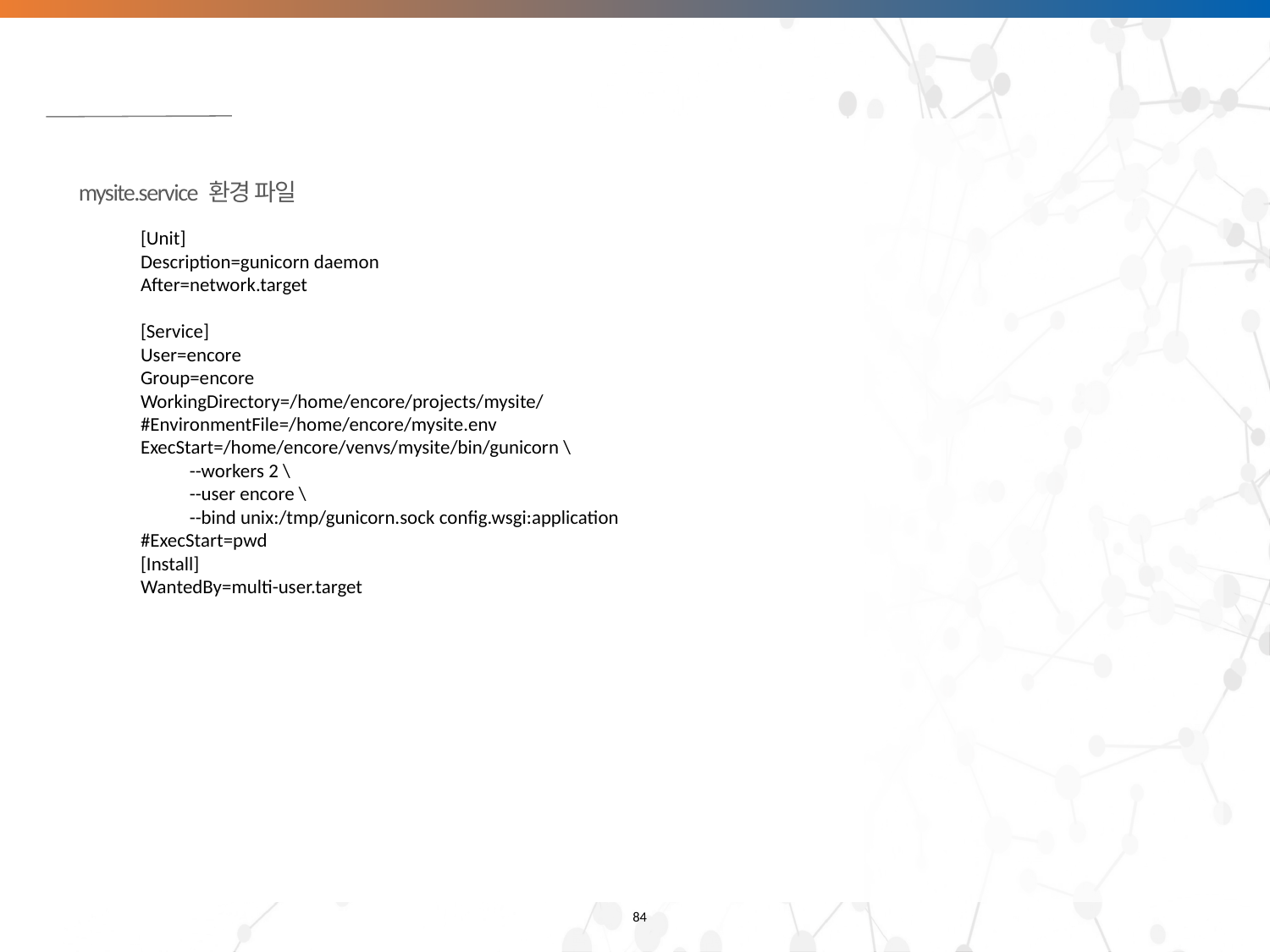

#

mysite.service 환경 파일
[Unit]
Description=gunicorn daemon
After=network.target

[Service]
User=encore
Group=encore
WorkingDirectory=/home/encore/projects/mysite/
#EnvironmentFile=/home/encore/mysite.env
ExecStart=/home/encore/venvs/mysite/bin/gunicorn \
           --workers 2 \
           --user encore \
           --bind unix:/tmp/gunicorn.sock config.wsgi:application
#ExecStart=pwd
[Install]
WantedBy=multi-user.target
84